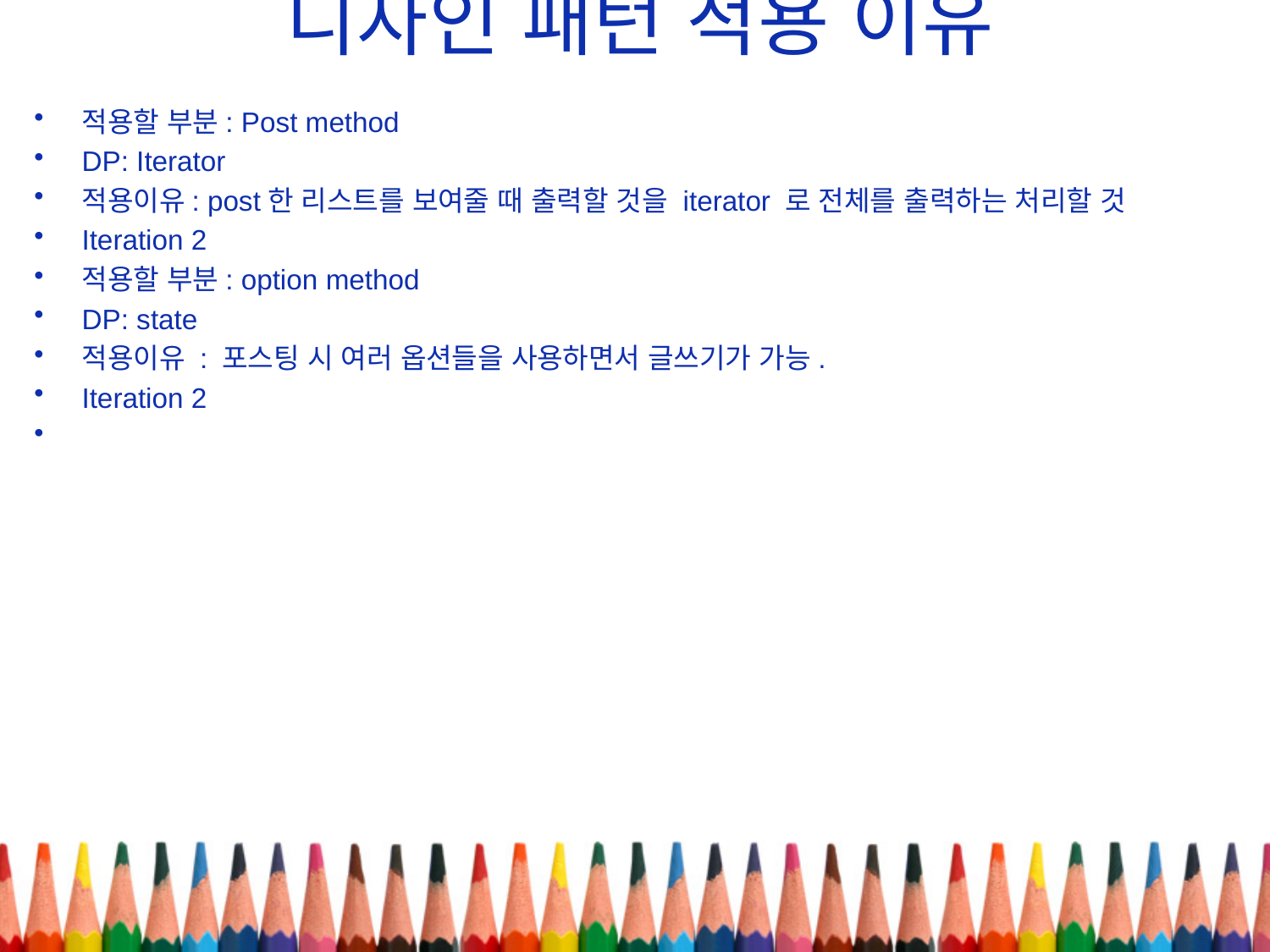

# 디자인 패턴 적용 이유
적용할 부분: Post method
DP: Iterator
적용이유: post한 리스트를 보여줄 때 출력할 것을 iterator 로 전체를 출력하는 처리할 것
Iteration 2
적용할 부분: option method
DP: state
적용이유 : 포스팅 시 여러 옵션들을 사용하면서 글쓰기가 가능.
Iteration 2